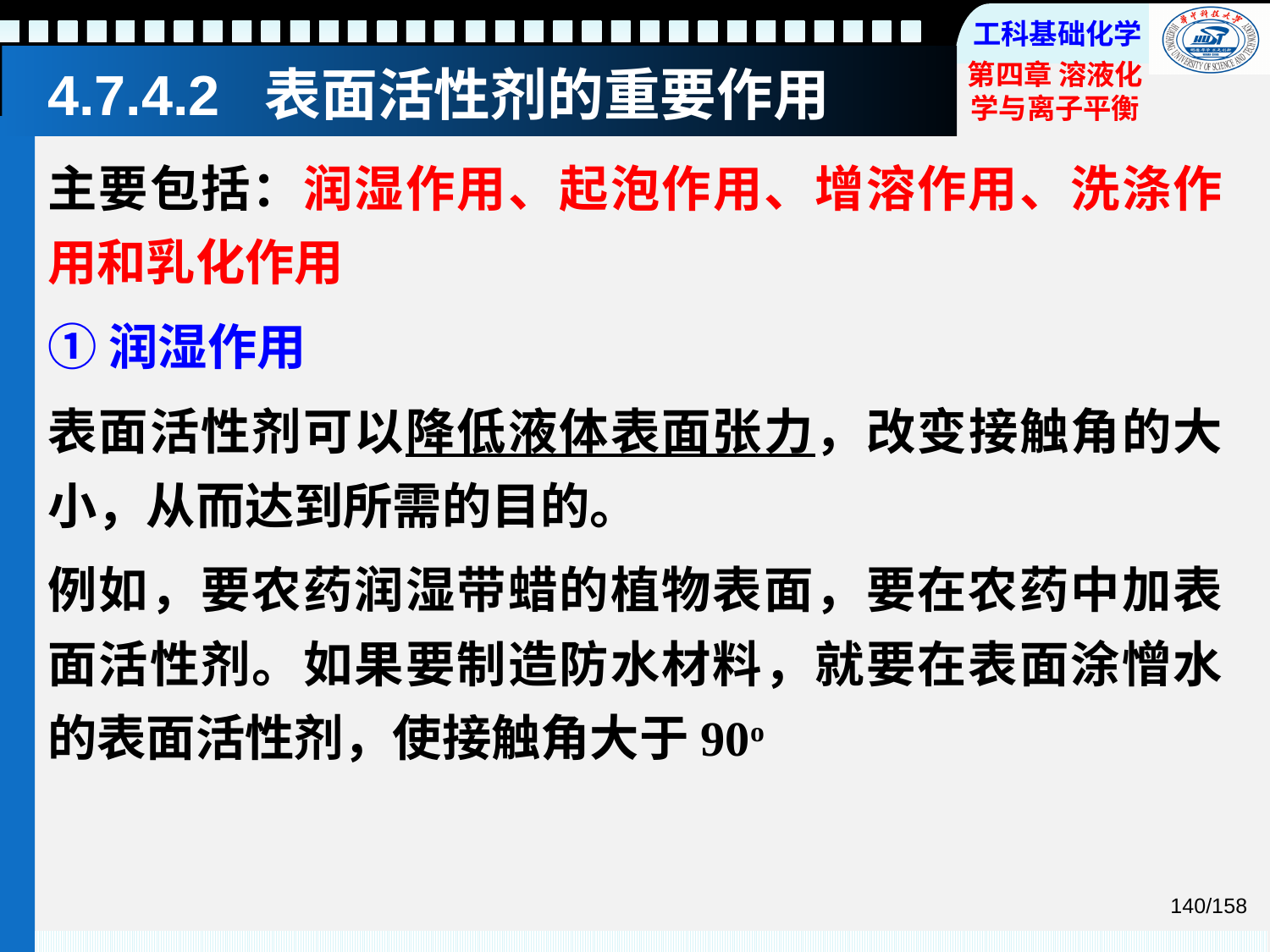

# 4.7.4.2  表面活性剂的重要作用
主要包括：润湿作用、起泡作用、增溶作用、洗涤作用和乳化作用
①润湿作用
表面活性剂可以降低液体表面张力，改变接触角的大小，从而达到所需的目的。
例如，要农药润湿带蜡的植物表面，要在农药中加表面活性剂。如果要制造防水材料，就要在表面涂憎水的表面活性剂，使接触角大于90o